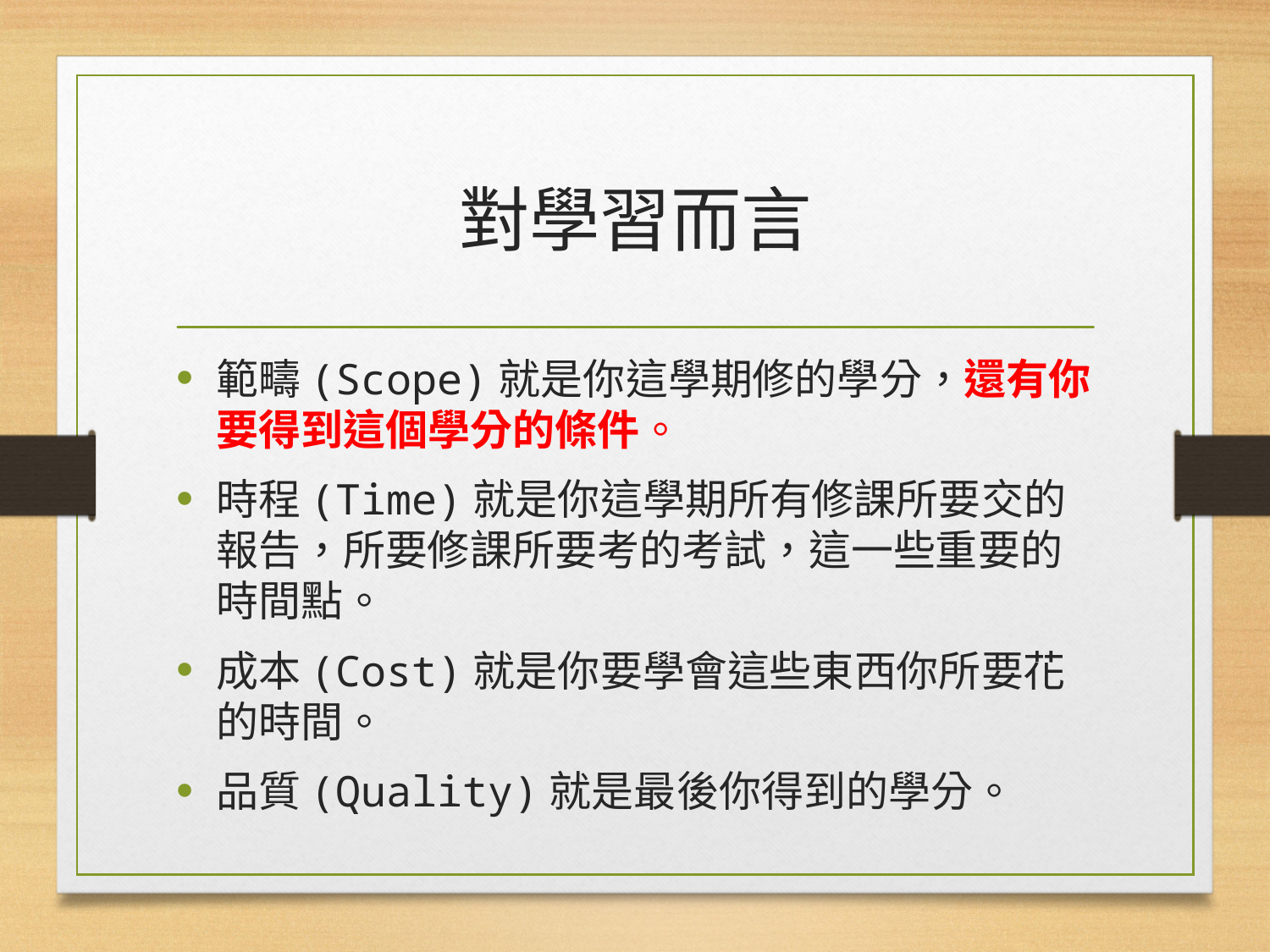

# 對學習而言
範疇(Scope)就是你這學期修的學分，還有你要得到這個學分的條件。
時程(Time)就是你這學期所有修課所要交的報告，所要修課所要考的考試，這一些重要的時間點。
成本(Cost)就是你要學會這些東西你所要花的時間。
品質(Quality)就是最後你得到的學分。